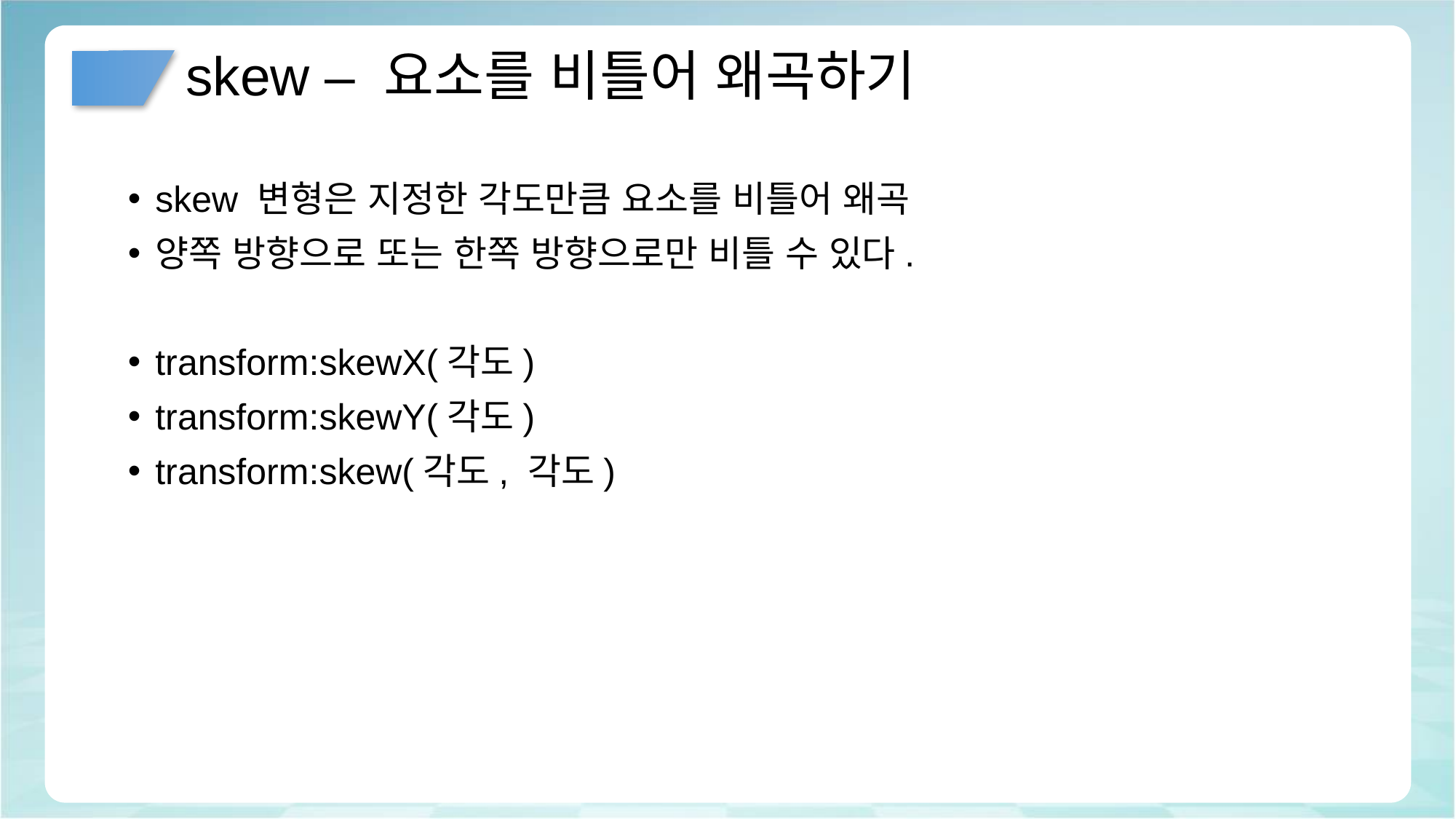

# skew – 요소를 비틀어 왜곡하기
skew 변형은 지정한 각도만큼 요소를 비틀어 왜곡
양쪽 방향으로 또는 한쪽 방향으로만 비틀 수 있다.

transform:skewX(각도)
transform:skewY(각도)
transform:skew(각도, 각도)